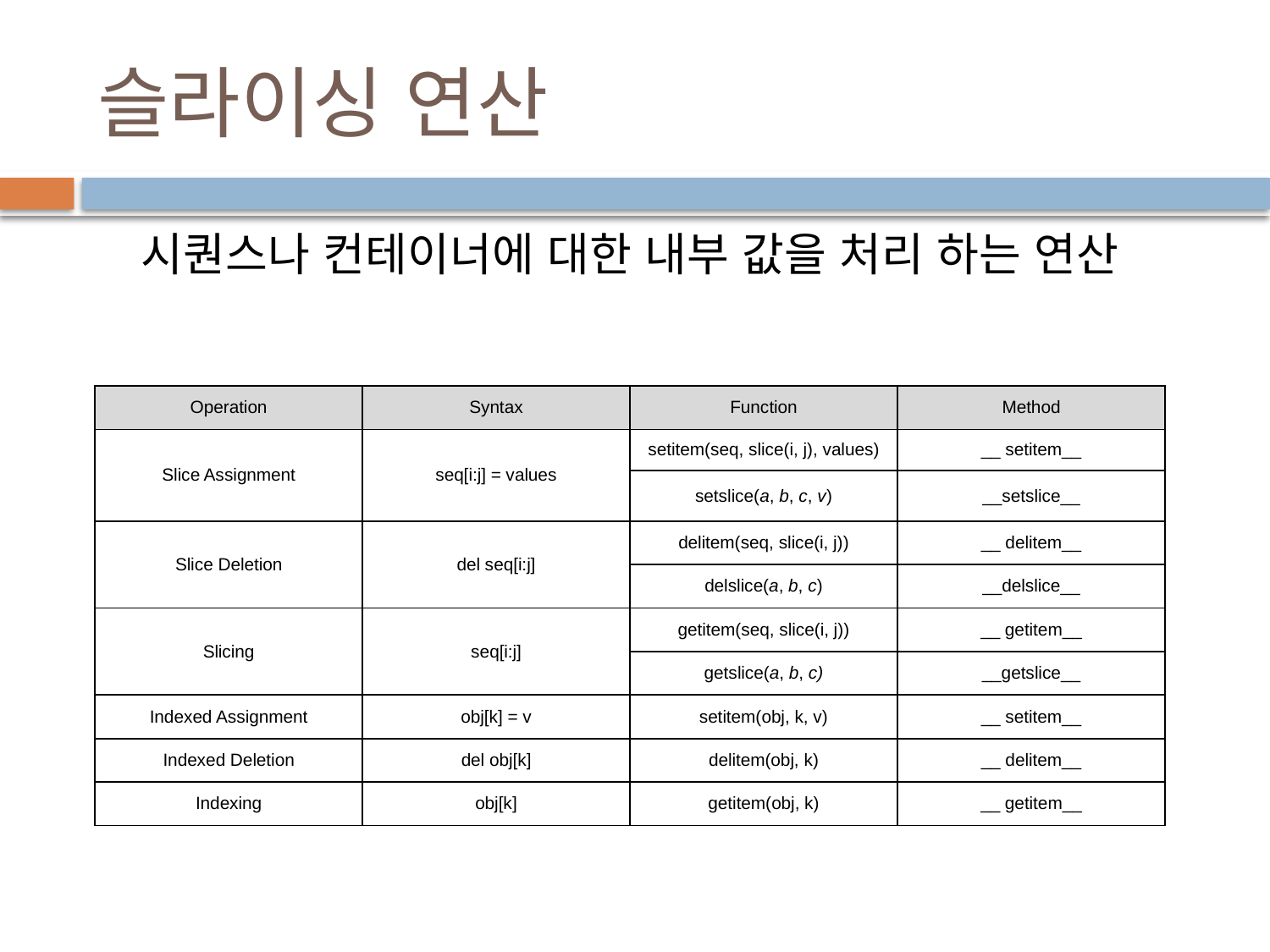

# 슬라이싱 연산
시퀀스나 컨테이너에 대한 내부 값을 처리 하는 연산
| Operation | Syntax | Function | Method |
| --- | --- | --- | --- |
| Slice Assignment | seq[i:j] = values | setitem(seq, slice(i, j), values) | \_\_ setitem\_\_ |
|  |  | setslice(a, b, c, v) | \_\_setslice\_\_ |
| Slice Deletion | del seq[i:j] | delitem(seq, slice(i, j)) | \_\_ delitem\_\_ |
|  |  | delslice(a, b, c) | \_\_delslice\_\_ |
| Slicing | seq[i:j] | getitem(seq, slice(i, j)) | \_\_ getitem\_\_ |
|  |  | getslice(a, b, c) | \_\_getslice\_\_ |
| Indexed Assignment | obj[k] = v | setitem(obj, k, v) | \_\_ setitem\_\_ |
| Indexed Deletion | del obj[k] | delitem(obj, k) | \_\_ delitem\_\_ |
| Indexing | obj[k] | getitem(obj, k) | \_\_ getitem\_\_ |